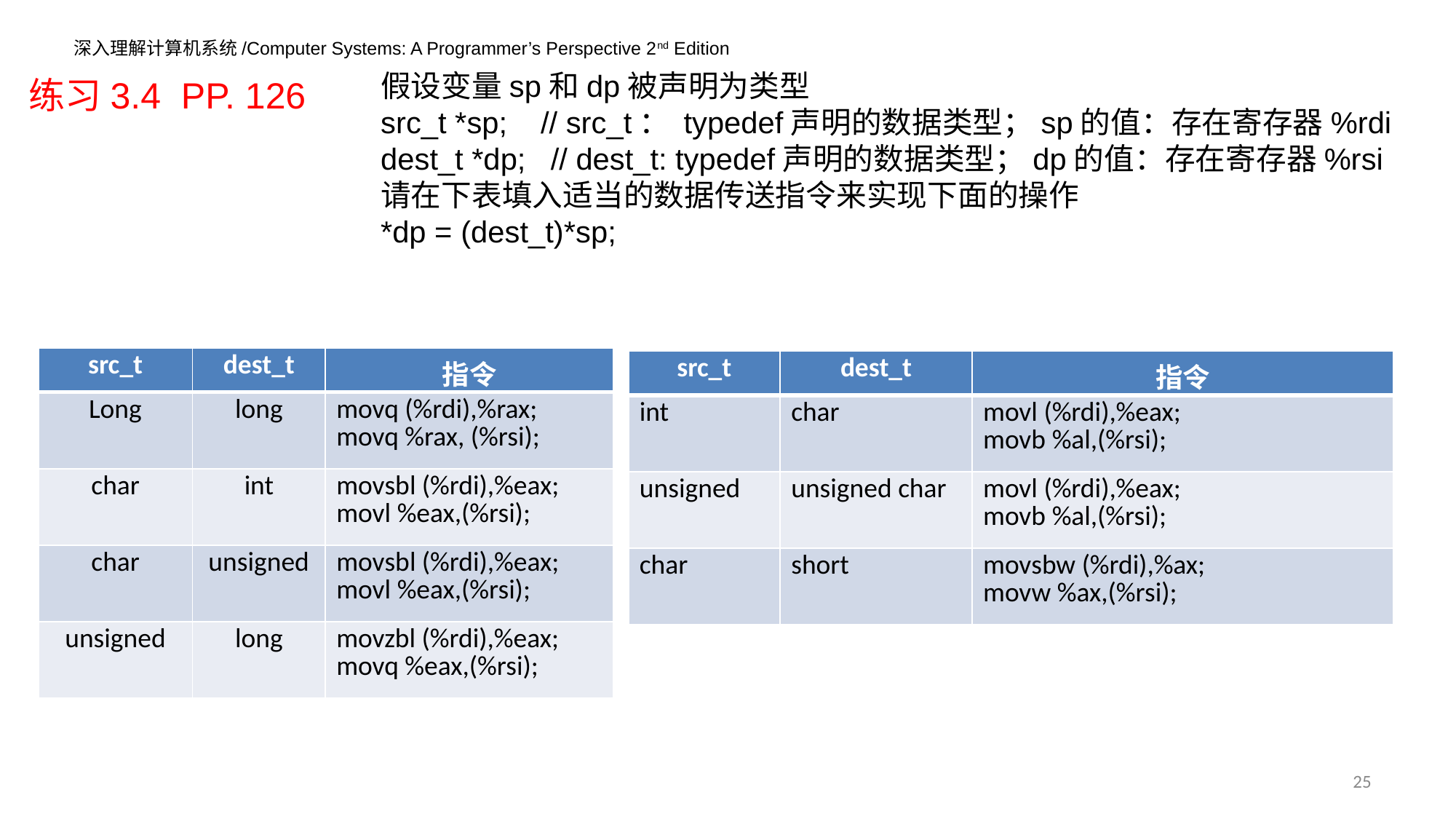

假设变量sp和dp被声明为类型
src_t *sp;    // src_t： typedef声明的数据类型；sp的值：存在寄存器%rdi
dest_t *dp;   // dest_t: typedef声明的数据类型；dp的值：存在寄存器%rsi
请在下表填入适当的数据传送指令来实现下面的操作
*dp = (dest_t)*sp;
练习3.4  PP. 126
| src\_t | dest\_t | 指令 |
| --- | --- | --- |
| Long | long | movq (%rdi),%rax; movq %rax, (%rsi); |
| char | int | movsbl (%rdi),%eax; movl %eax,(%rsi); |
| char | unsigned | movsbl (%rdi),%eax; movl %eax,(%rsi); |
| unsigned | long | movzbl (%rdi),%eax; movq %eax,(%rsi); |
| src\_t | dest\_t | 指令 |
| --- | --- | --- |
| int | char | movl (%rdi),%eax; movb %al,(%rsi); |
| unsigned | unsigned char | movl (%rdi),%eax; movb %al,(%rsi); |
| char | short | movsbw (%rdi),%ax; movw %ax,(%rsi); |
25